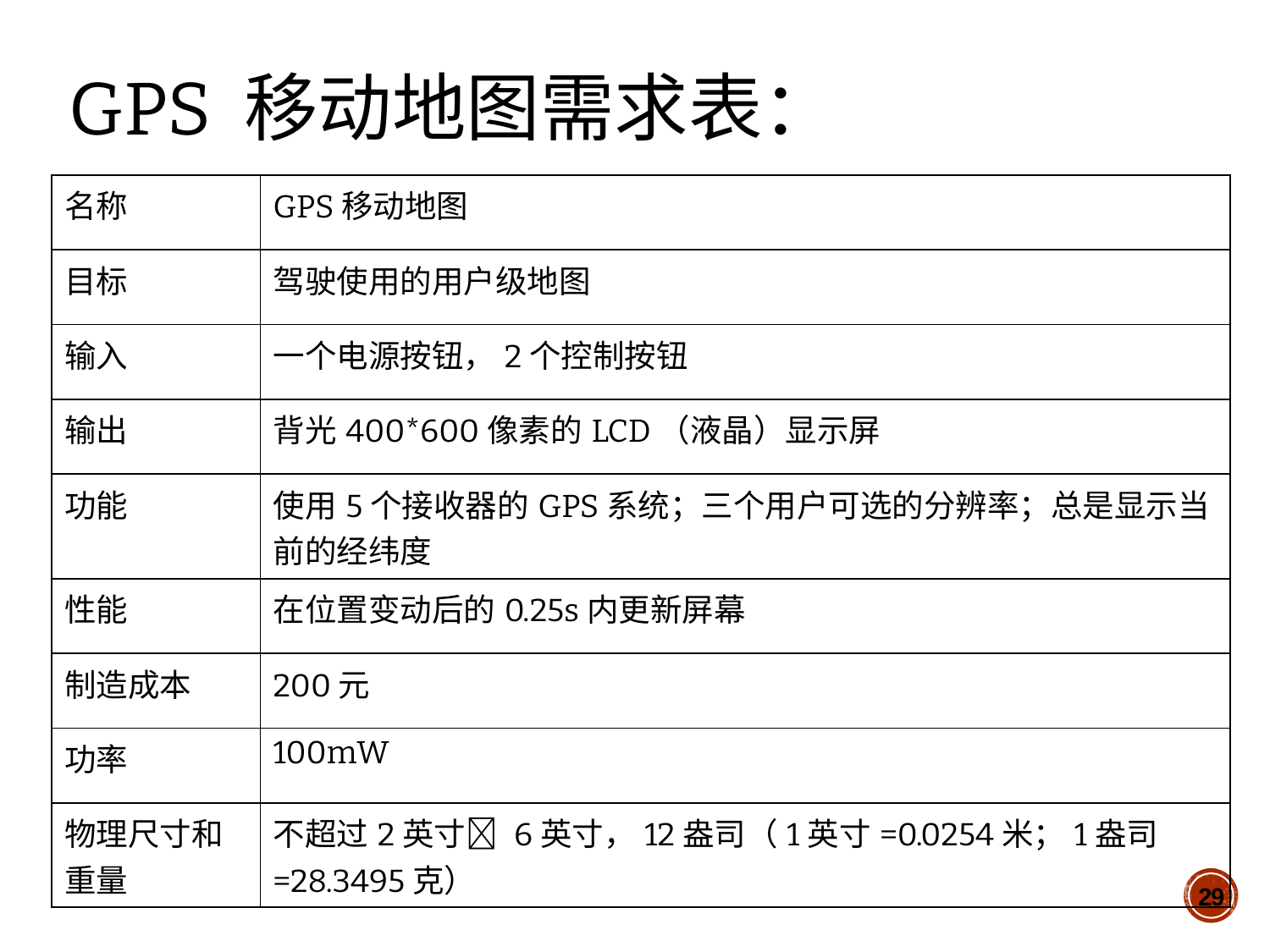

# GPS 移动地图需求表：
| 名称 | GPS移动地图 |
| --- | --- |
| 目标 | 驾驶使用的用户级地图 |
| 输入 | 一个电源按钮，2个控制按钮 |
| 输出 | 背光400\*600像素的LCD（液晶）显示屏 |
| 功能 | 使用5个接收器的GPS系统；三个用户可选的分辨率；总是显示当前的经纬度 |
| 性能 | 在位置变动后的0.25s内更新屏幕 |
| 制造成本 | 200元 |
| 功率 | 100mW |
| 物理尺寸和重量 | 不超过2英寸× 6英寸，12盎司（1英寸=0.0254米；1盎司=28.3495克） |
29